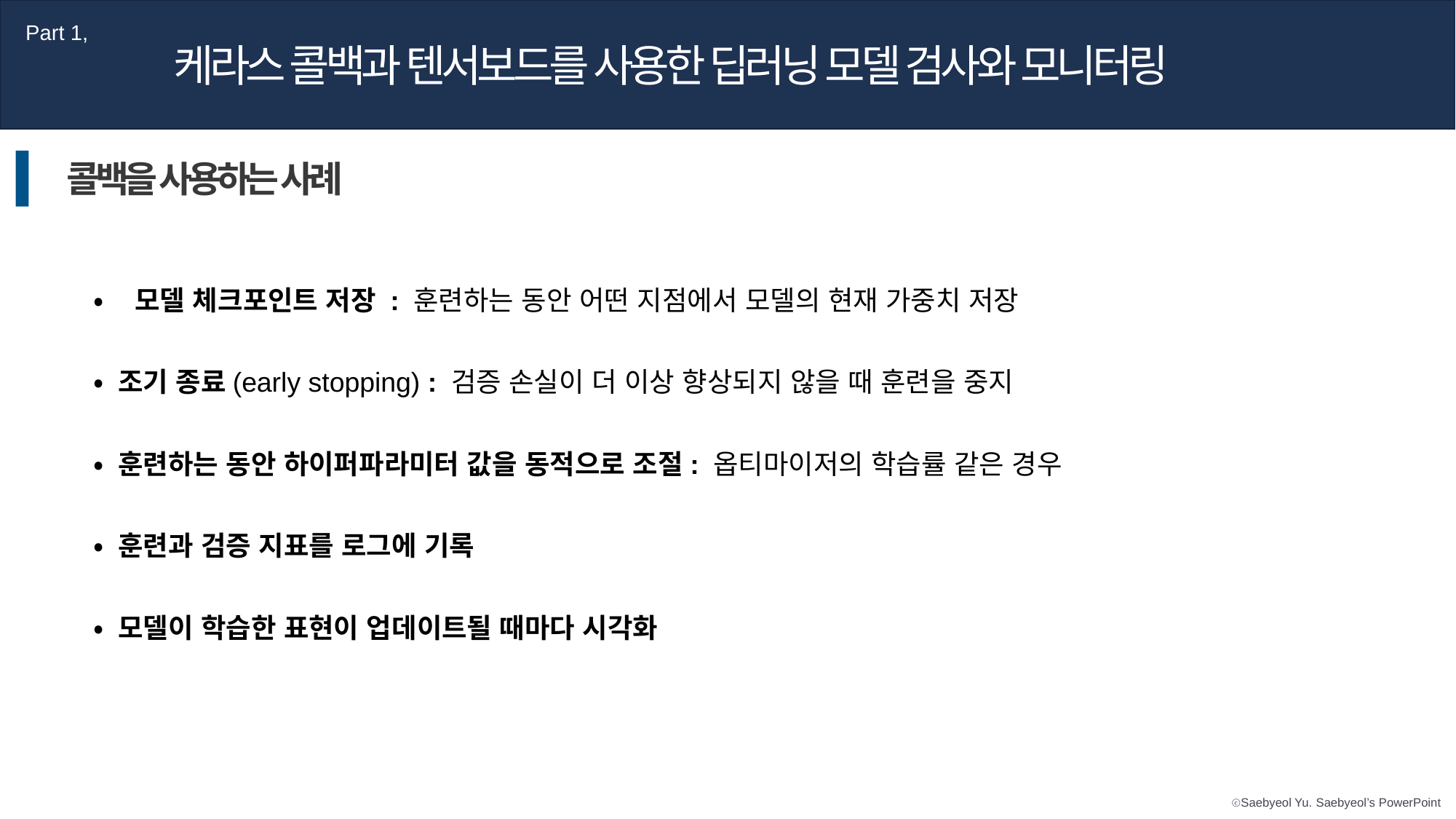

Part 1,
케라스 콜백과 텐서보드를 사용한 딥러닝 모델 검사와 모니터링

콜백을 사용하는 사례
• 모델 체크포인트 저장 : 훈련하는 동안 어떤 지점에서 모델의 현재 가중치 저장
• 조기 종료(early stopping) : 검증 손실이 더 이상 향상되지 않을 때 훈련을 중지
• 훈련하는 동안 하이퍼파라미터 값을 동적으로 조절: 옵티마이저의 학습률 같은 경우
• 훈련과 검증 지표를 로그에 기록
• 모델이 학습한 표현이 업데이트될 때마다 시각화